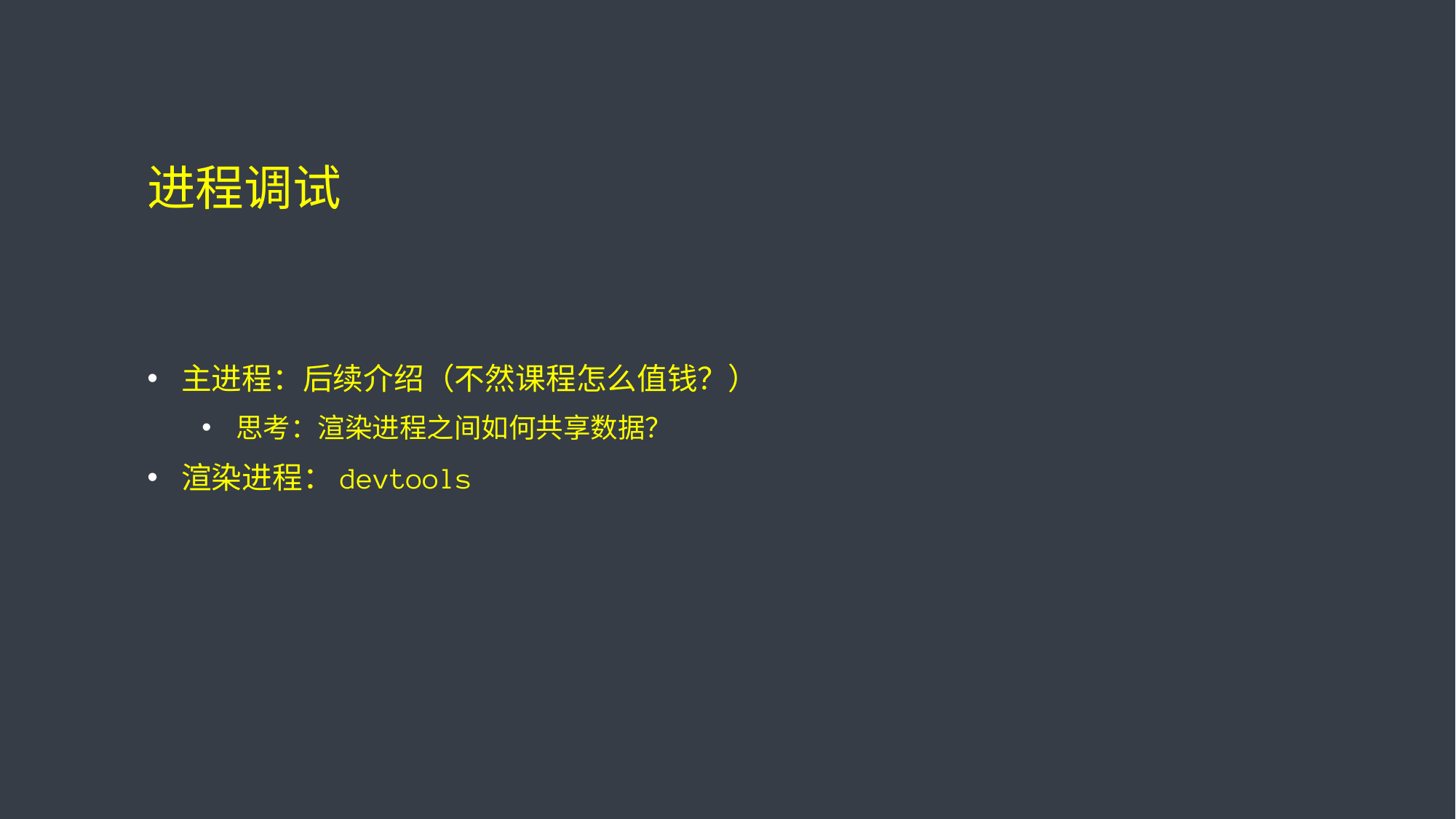

# 进程调试
主进程：后续介绍（不然课程怎么值钱？）
思考：渲染进程之间如何共享数据？
渲染进程：devtools